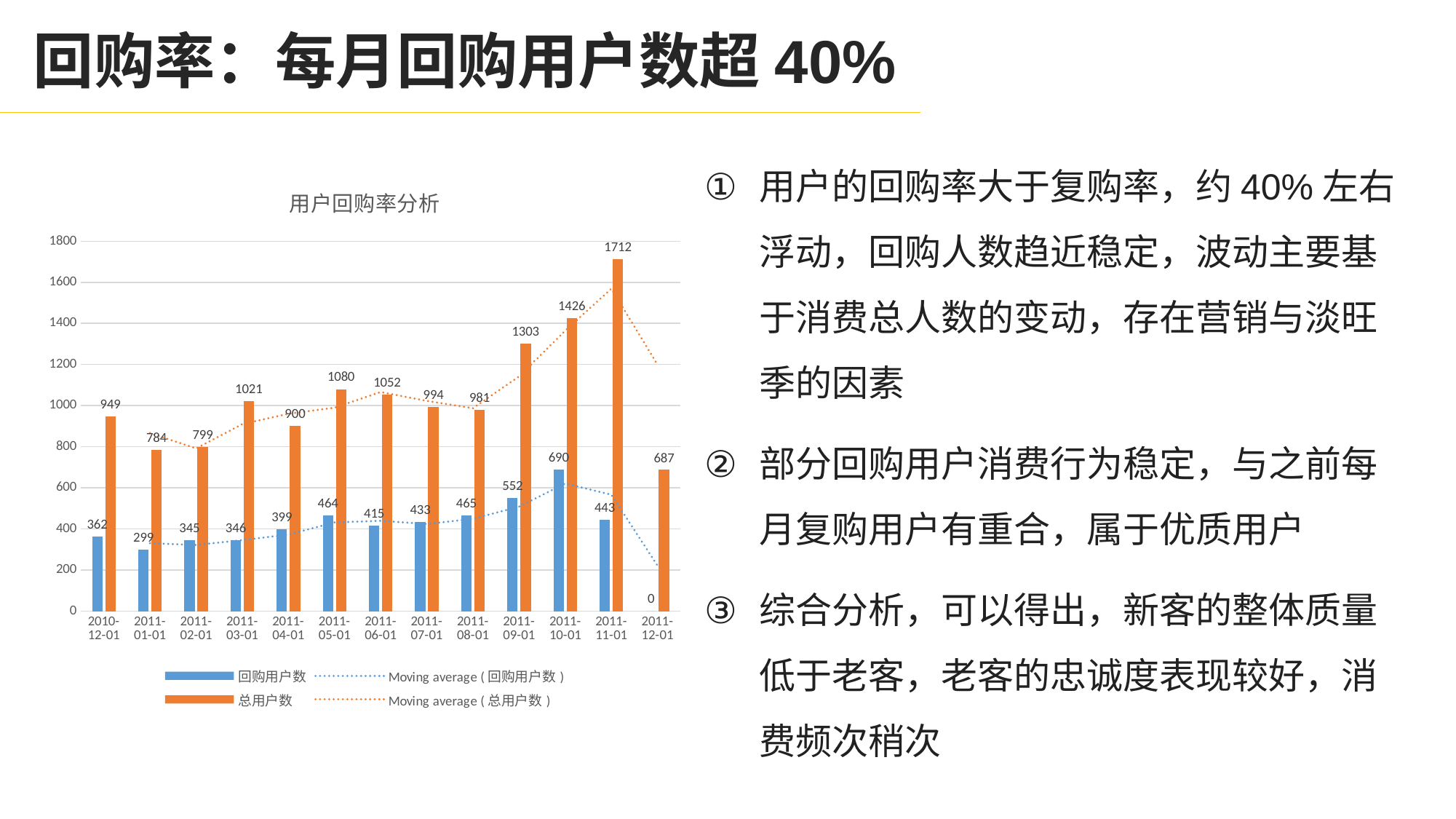

回购率：每月回购用户数超40%
用户的回购率大于复购率，约40%左右浮动，回购人数趋近稳定，波动主要基于消费总人数的变动，存在营销与淡旺季的因素
部分回购用户消费行为稳定，与之前每月复购用户有重合，属于优质用户
综合分析，可以得出，新客的整体质量低于老客，老客的忠诚度表现较好，消费频次稍次

### Chart: 用户回购率分析

| Category | 回购用户数 | 总用户数 |
|---|---|---|
| 2010-12-01 | 362.0 | 949.0 |
| 2011-01-01 | 299.0 | 784.0 |
| 2011-02-01 | 345.0 | 799.0 |
| 2011-03-01 | 346.0 | 1021.0 |
| 2011-04-01 | 399.0 | 900.0 |
| 2011-05-01 | 464.0 | 1080.0 |
| 2011-06-01 | 415.0 | 1052.0 |
| 2011-07-01 | 433.0 | 994.0 |
| 2011-08-01 | 465.0 | 981.0 |
| 2011-09-01 | 552.0 | 1303.0 |
| 2011-10-01 | 690.0 | 1426.0 |
| 2011-11-01 | 443.0 | 1712.0 |
| 2011-12-01 | 0.0 | 687.0 |